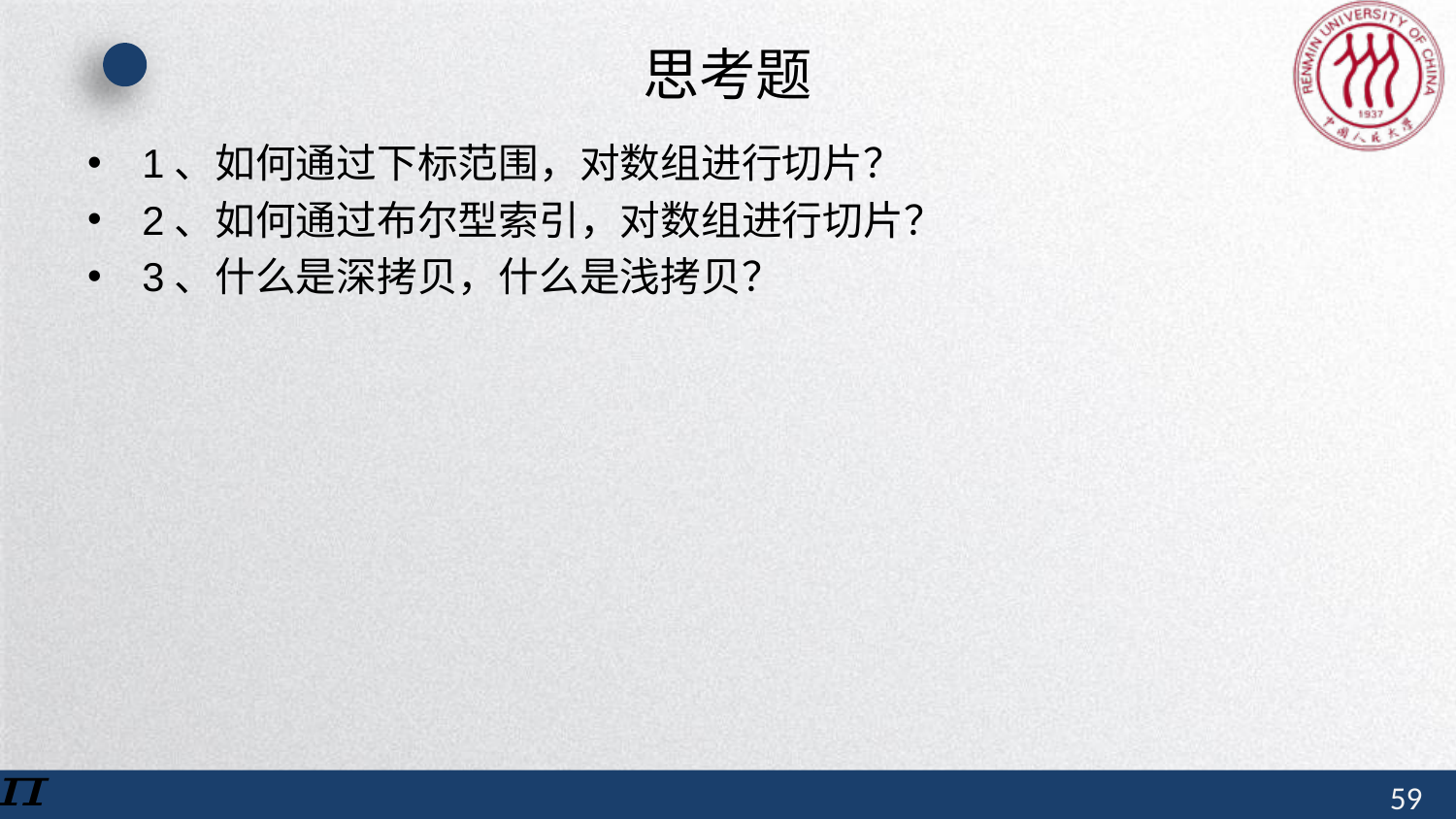

# 思考题
1、如何通过下标范围，对数组进行切片？
2、如何通过布尔型索引，对数组进行切片？
3、什么是深拷贝，什么是浅拷贝？